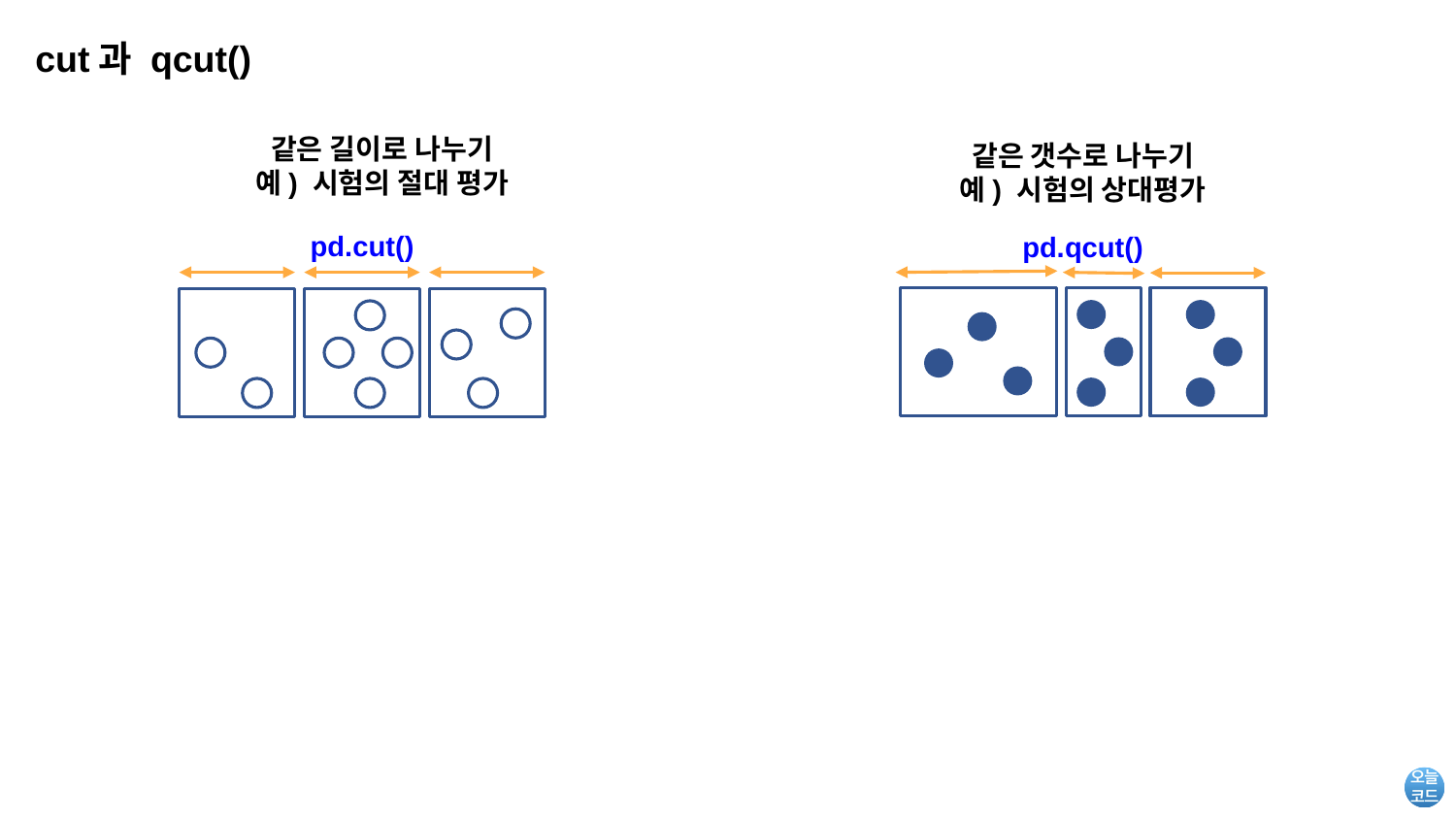

# cut과 qcut()
같은 길이로 나누기
예) 시험의 절대 평가
같은 갯수로 나누기
예) 시험의 상대평가
pd.cut()
pd.qcut()